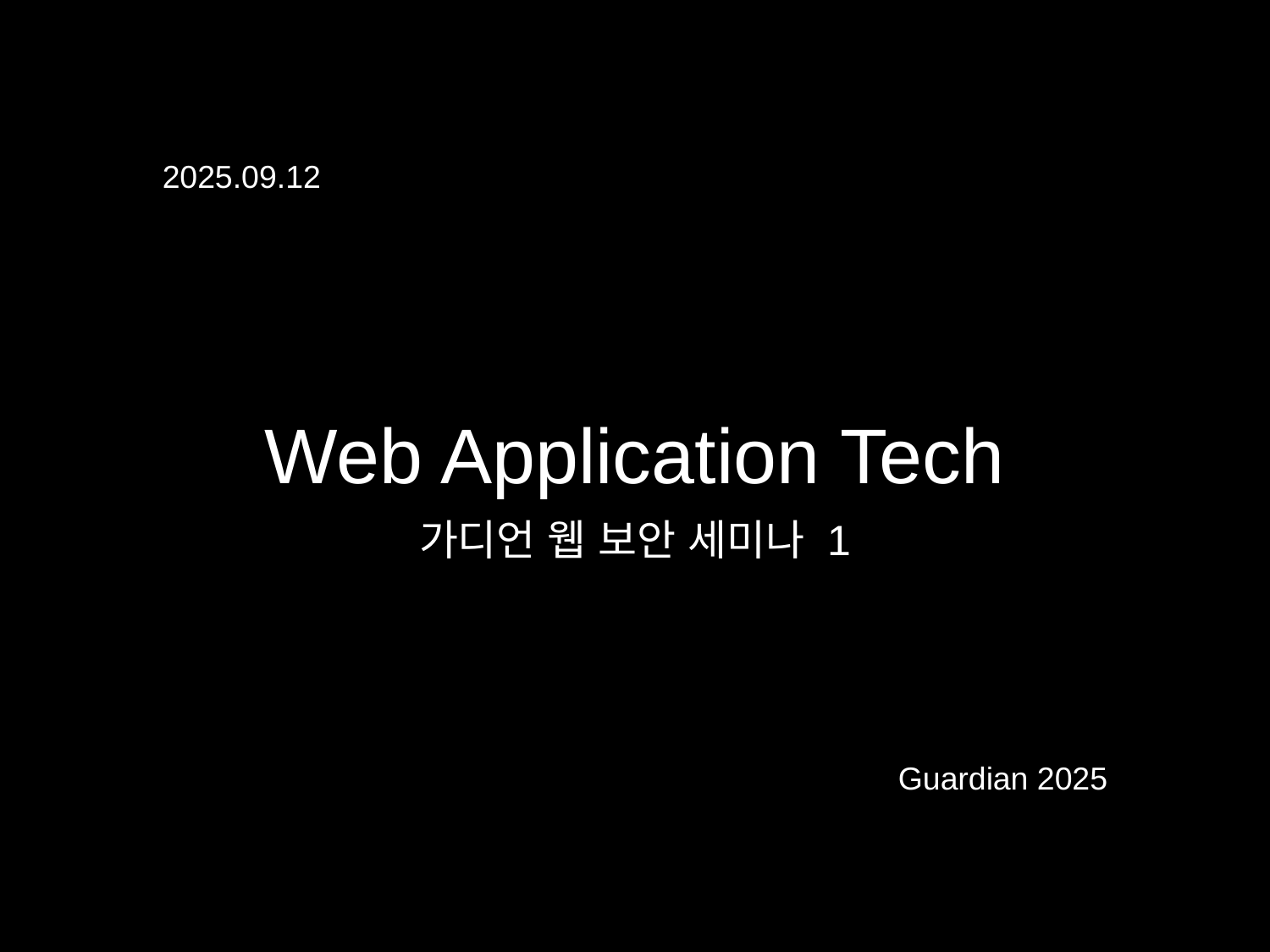

2025.09.12
Web Application Tech
가디언 웹 보안 세미나 1
Guardian 2025